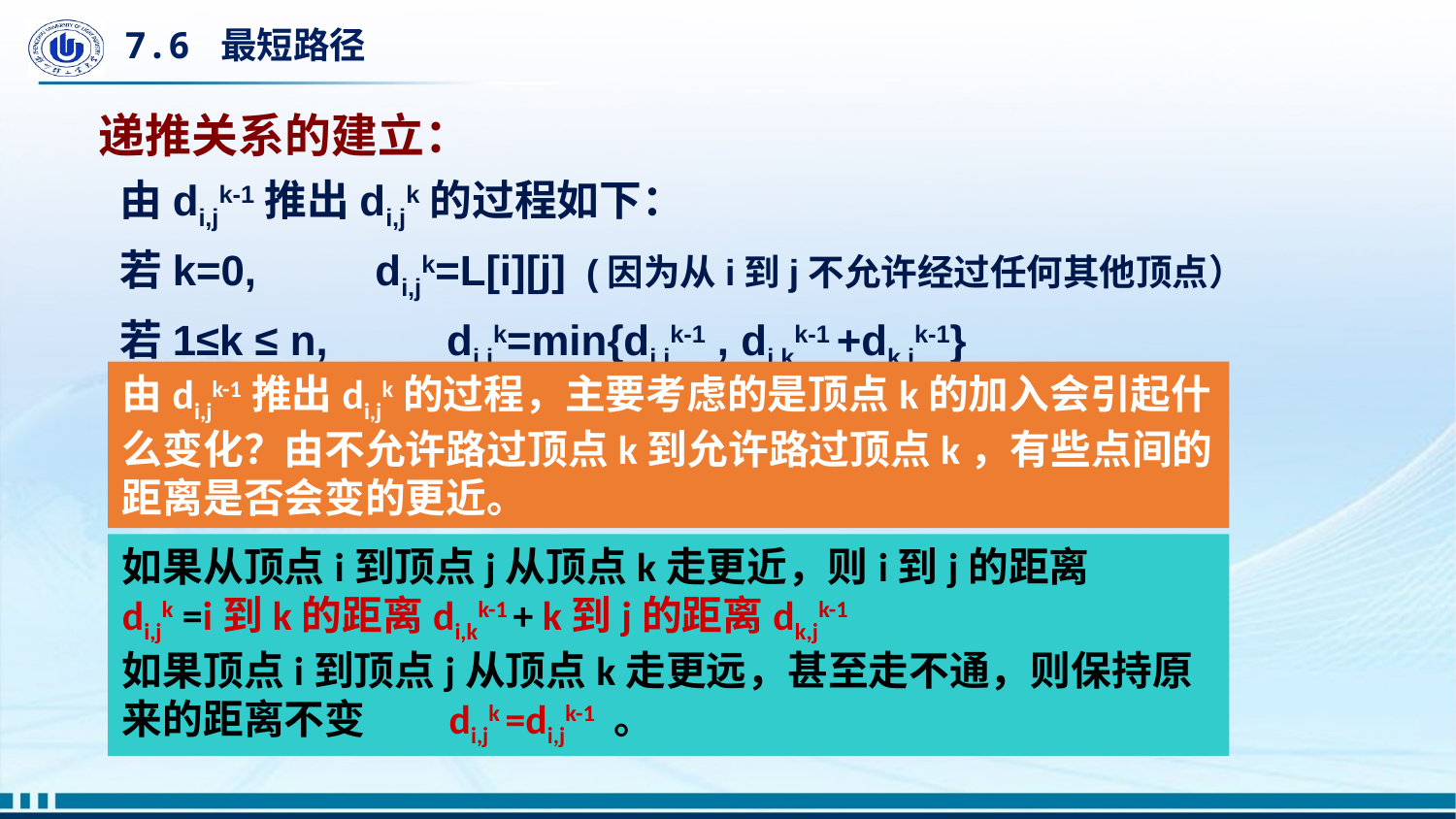

# 7.6 最短路径
递推关系的建立：
由di,jk-1推出di,jk的过程如下：
若k=0,          di,jk=L[i][j]  (因为从i到j不允许经过任何其他顶点）
若1≤k ≤ n,          di,jk=min{di,jk-1 , di,kk-1 +dk,jk-1}

由di,jk-1推出di,jk的过程，主要考虑的是顶点k的加入会引起什么变化？由不允许路过顶点k到允许路过顶点k，有些点间的距离是否会变的更近。
如果从顶点i到顶点j从顶点k走更近，则i到j的距离
di,jk =i到k的距离di,kk-1 + k到j的距离dk,jk-1
如果顶点i到顶点j从顶点k走更远，甚至走不通，则保持原来的距离不变        di,jk =di,jk-1 。